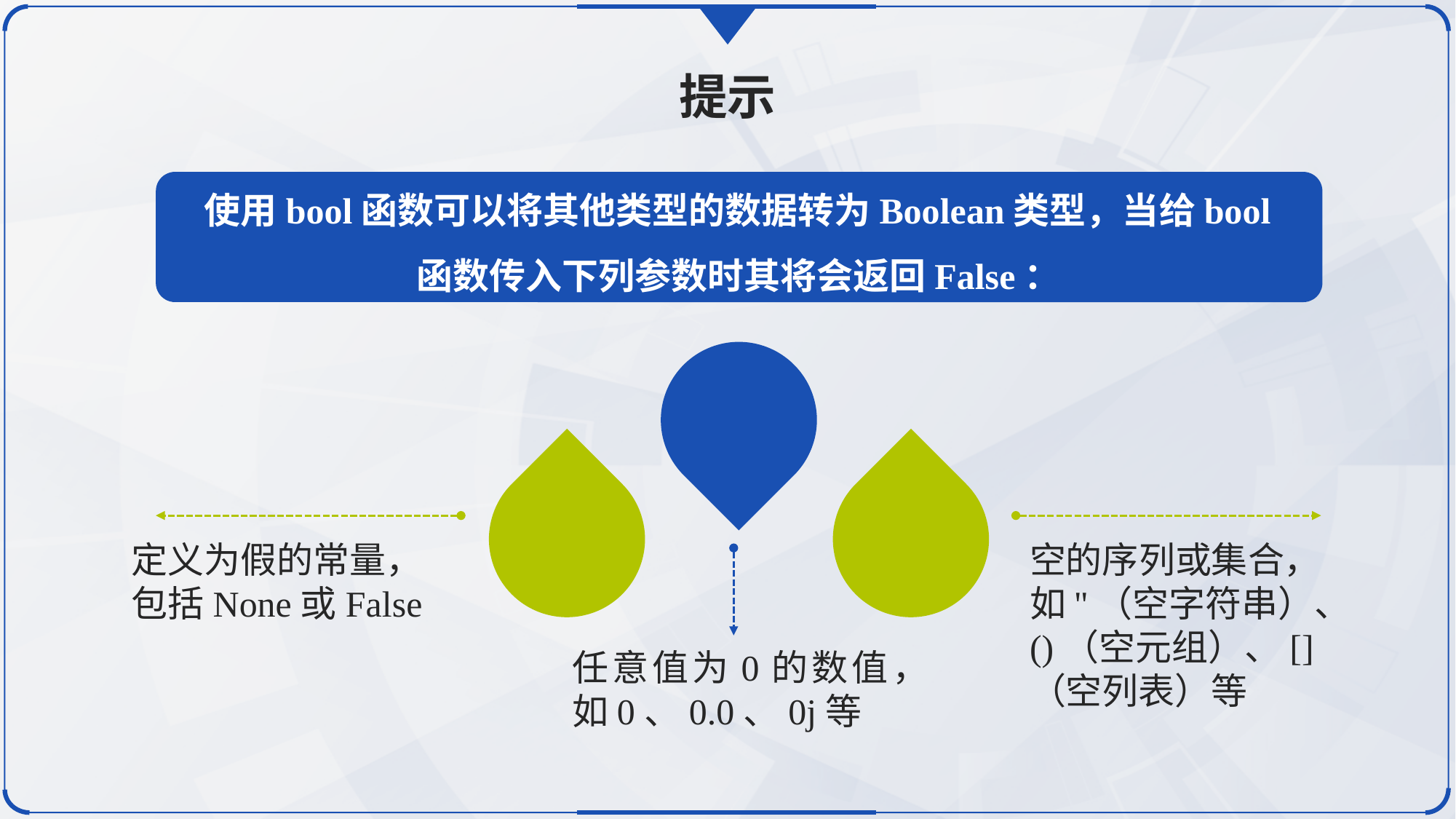

提示
使用bool函数可以将其他类型的数据转为Boolean类型，当给bool函数传入下列参数时其将会返回False：

定义为假的常量，包括None或False
空的序列或集合，如''（空字符串）、()（空元组）、[]（空列表）等
任意值为0的数值，如0、0.0、0j等